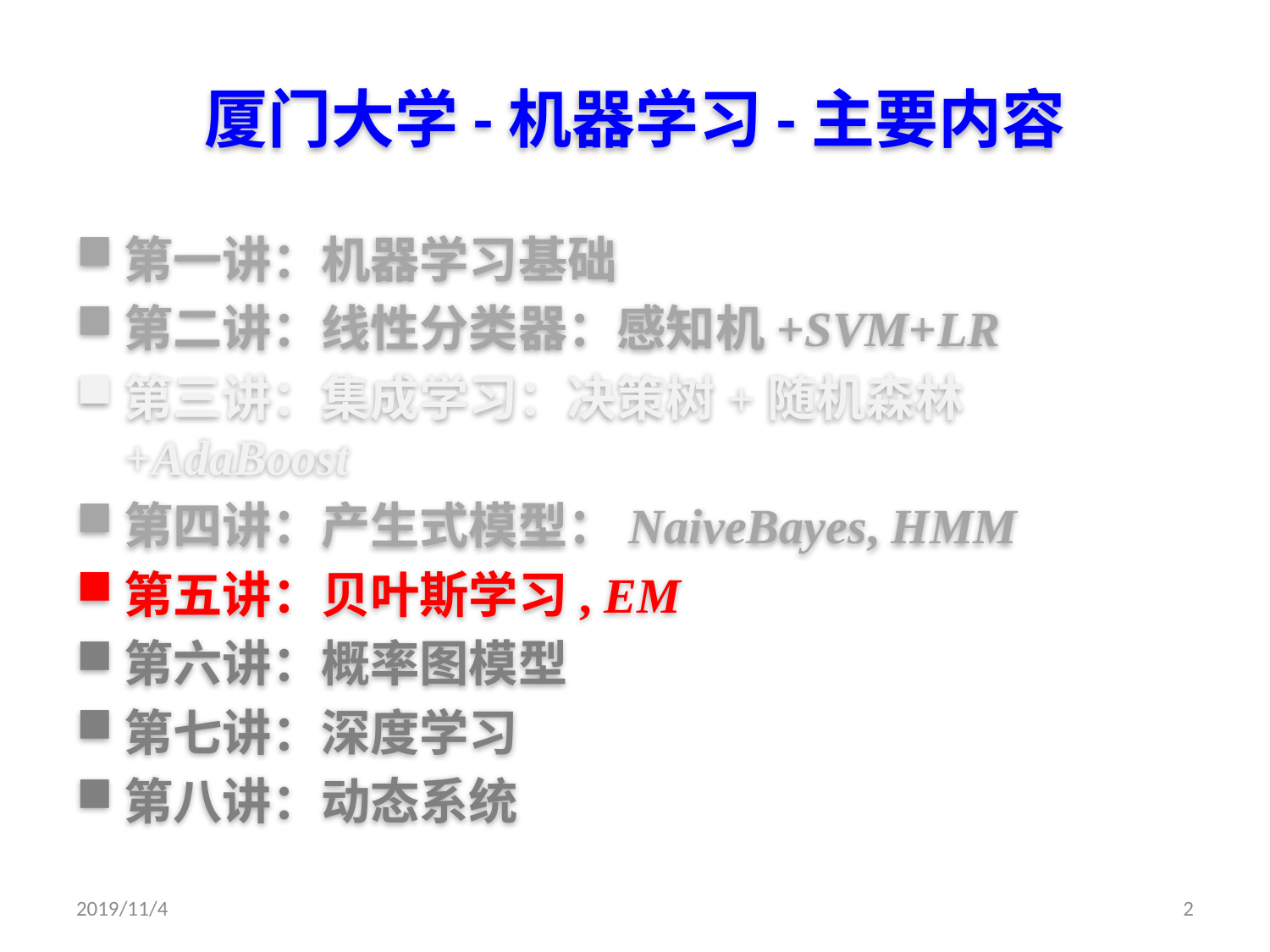

# 厦门大学-机器学习-主要内容
第一讲：机器学习基础
第二讲：线性分类器：感知机+SVM+LR
第三讲：集成学习：决策树+随机森林+AdaBoost
第四讲：产生式模型：NaiveBayes, HMM
第五讲：贝叶斯学习, EM
第六讲：概率图模型
第七讲：深度学习
第八讲：动态系统

2019/11/4
2